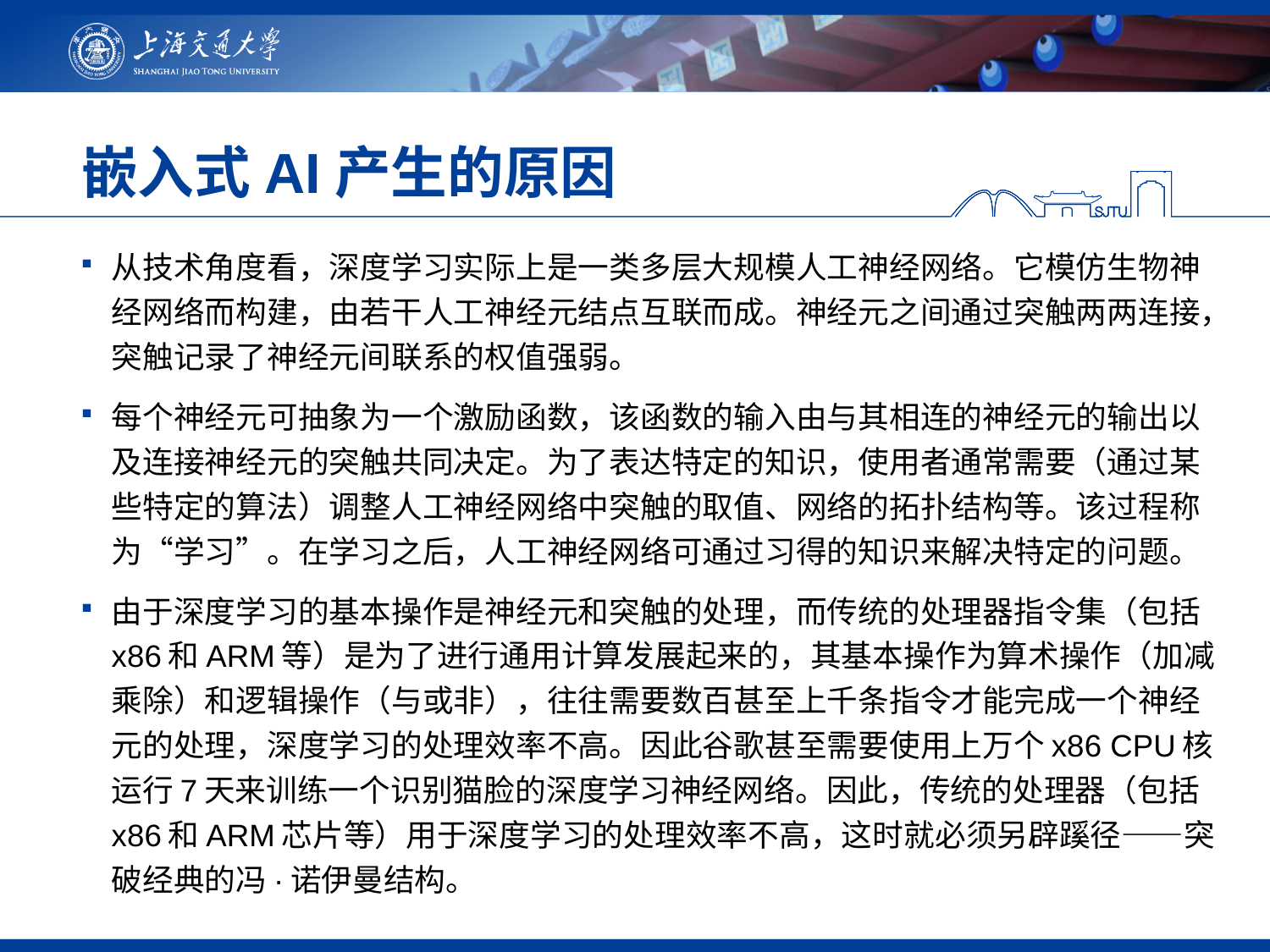

# 嵌入式AI产生的原因
从技术角度看，深度学习实际上是一类多层大规模人工神经网络。它模仿生物神经网络而构建，由若干人工神经元结点互联而成。神经元之间通过突触两两连接，突触记录了神经元间联系的权值强弱。
每个神经元可抽象为一个激励函数，该函数的输入由与其相连的神经元的输出以及连接神经元的突触共同决定。为了表达特定的知识，使用者通常需要（通过某些特定的算法）调整人工神经网络中突触的取值、网络的拓扑结构等。该过程称为“学习”。在学习之后，人工神经网络可通过习得的知识来解决特定的问题。
由于深度学习的基本操作是神经元和突触的处理，而传统的处理器指令集（包括x86和ARM等）是为了进行通用计算发展起来的，其基本操作为算术操作（加减乘除）和逻辑操作（与或非），往往需要数百甚至上千条指令才能完成一个神经元的处理，深度学习的处理效率不高。因此谷歌甚至需要使用上万个x86 CPU核运行7天来训练一个识别猫脸的深度学习神经网络。因此，传统的处理器（包括x86和ARM芯片等）用于深度学习的处理效率不高，这时就必须另辟蹊径——突破经典的冯·诺伊曼结构。